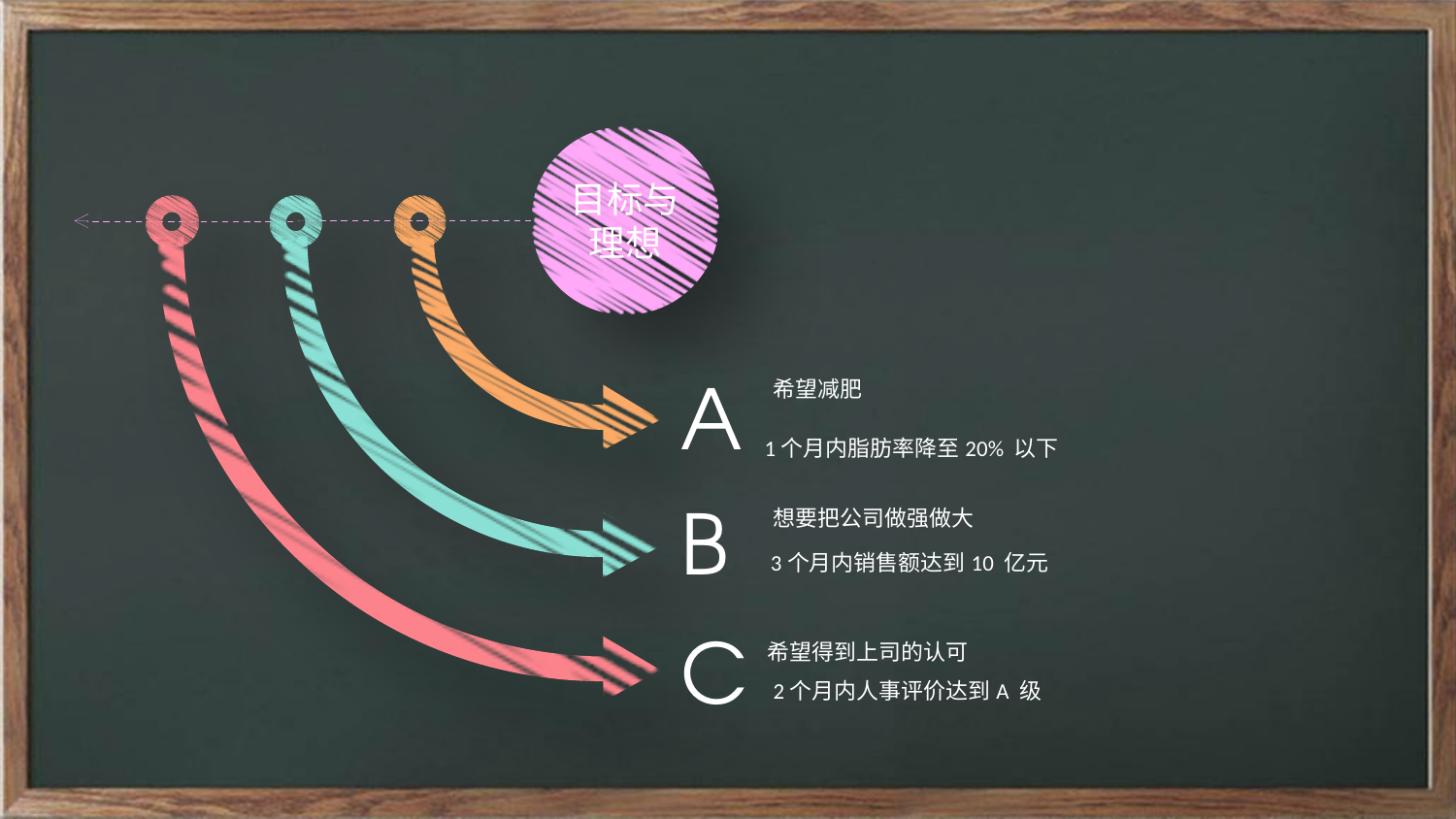

目标与理想

A
希望减肥
1个月内脂肪率降至20% 以下
B
想要把公司做强做大
3个月内销售额达到10 亿元
C
希望得到上司的认可
2个月内人事评价达到A 级